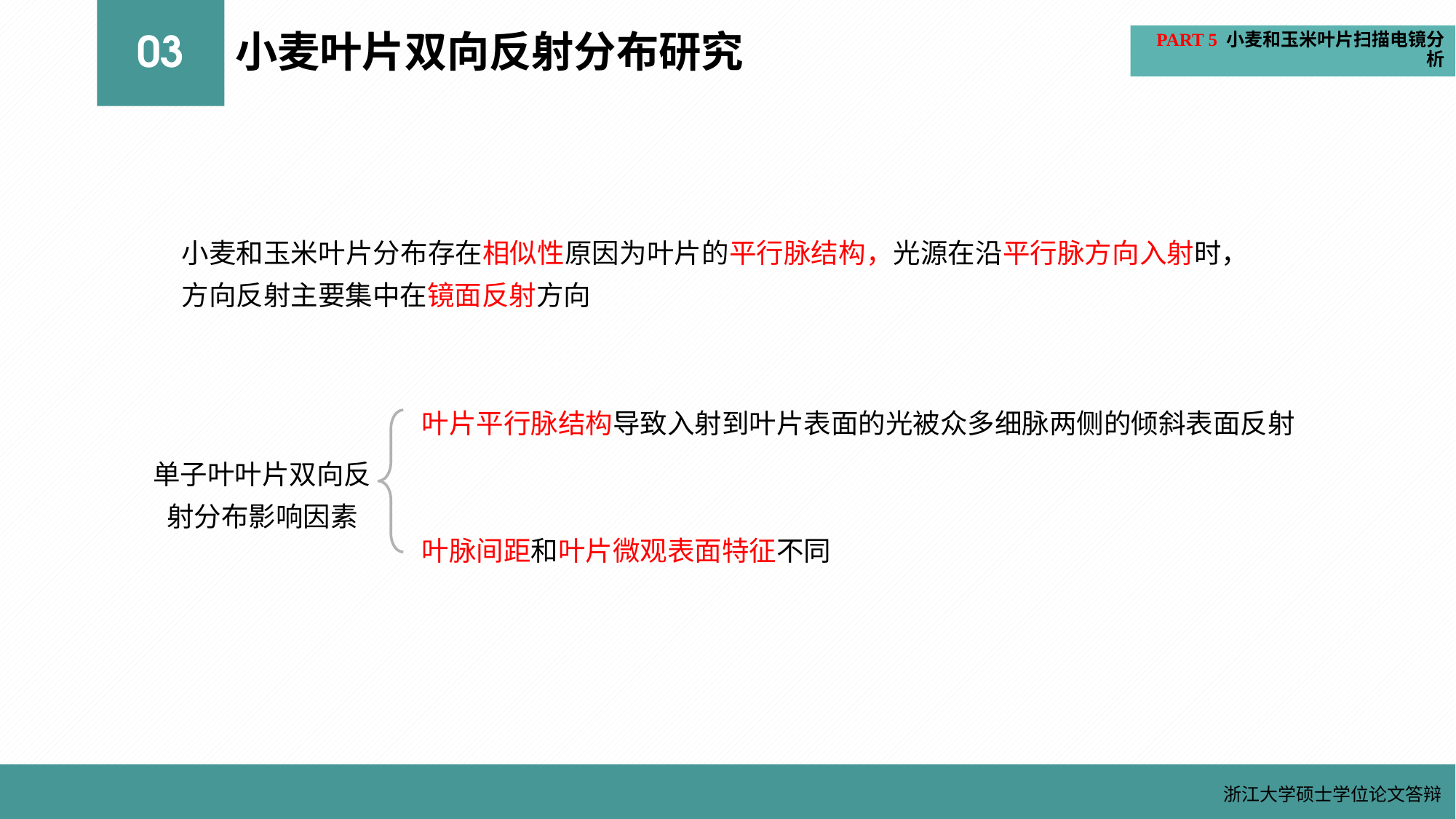

PART 5 小麦和玉米叶片扫描电镜分析
03
小麦叶片双向反射分布研究
小麦和玉米叶片分布存在相似性原因为叶片的平行脉结构，光源在沿平行脉方向入射时，方向反射主要集中在镜面反射方向
叶片平行脉结构导致入射到叶片表面的光被众多细脉两侧的倾斜表面反射

叶脉间距和叶片微观表面特征不同

单子叶叶片双向反射分布影响因素